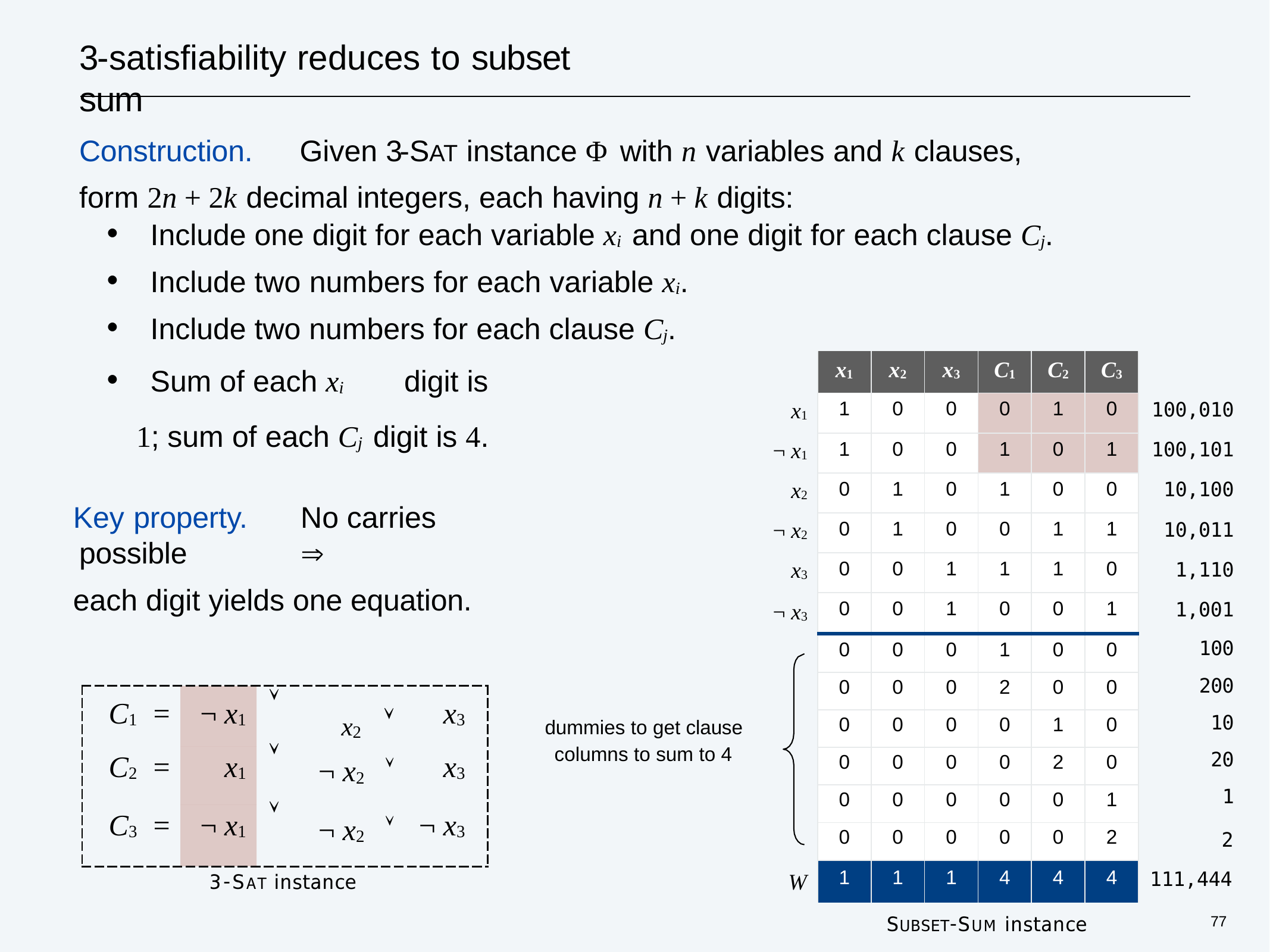

# 3-satisfiability reduces to subset sum

Construction.	Given 3-SAT instance Φ with n variables and k clauses, form 2n + 2k decimal integers, each having n + k digits:
・Include one digit for each variable xi and one digit for each clause Cj.
・Include two numbers for each variable xi.
・Include two numbers for each clause Cj.
・Sum of each xi	digit is 1; sum of each Cj digit is 4.

Key property.	No carries possible	⇒
each digit yields one equation.
|  |  |  |
| --- | --- | --- |
| x1 |  | 100,010 |
| ¬ x1 |  | 100,101 |
| x2 |  | 10,100 |
| ¬ x2 |  | 10,011 |
| x3 |  | 1,110 |
| ¬ x3 |  | 1,001 100 200 10 20 1 |
| x1 | x2 | x3 | C1 | C2 | C3 |
| --- | --- | --- | --- | --- | --- |
| 1 | 0 | 0 | 0 | 1 | 0 |
| 1 | 0 | 0 | 1 | 0 | 1 |
| 0 | 1 | 0 | 1 | 0 | 0 |
| 0 | 1 | 0 | 0 | 1 | 1 |
| 0 | 0 | 1 | 1 | 1 | 0 |
| 0 | 0 | 1 | 0 | 0 | 1 |
| 0 | 0 | 0 | 1 | 0 | 0 |
| 0 | 0 | 0 | 2 | 0 | 0 |
| 0 | 0 | 0 | 0 | 1 | 0 |
| 0 | 0 | 0 | 0 | 2 | 0 |
| 0 | 0 | 0 | 0 | 0 | 1 |
| 0 | 0 | 0 | 0 | 0 | 2 |
| 1 | 1 | 1 | 4 | 4 | 4 |

| C1 = | ¬ x1 | ∨ | x2 ∨ | x3 |
| --- | --- | --- | --- | --- |
| C2 = | x1 | ∨ | ¬ x2 ∨ | x3 |
| C3 = | ¬ x1 | ∨ | ¬ x2 ∨ | ¬ x3 |
dummies to get clause columns to sum to 4
2
111,444
3-SAT instance
W
SUBSET-SUM instance
77